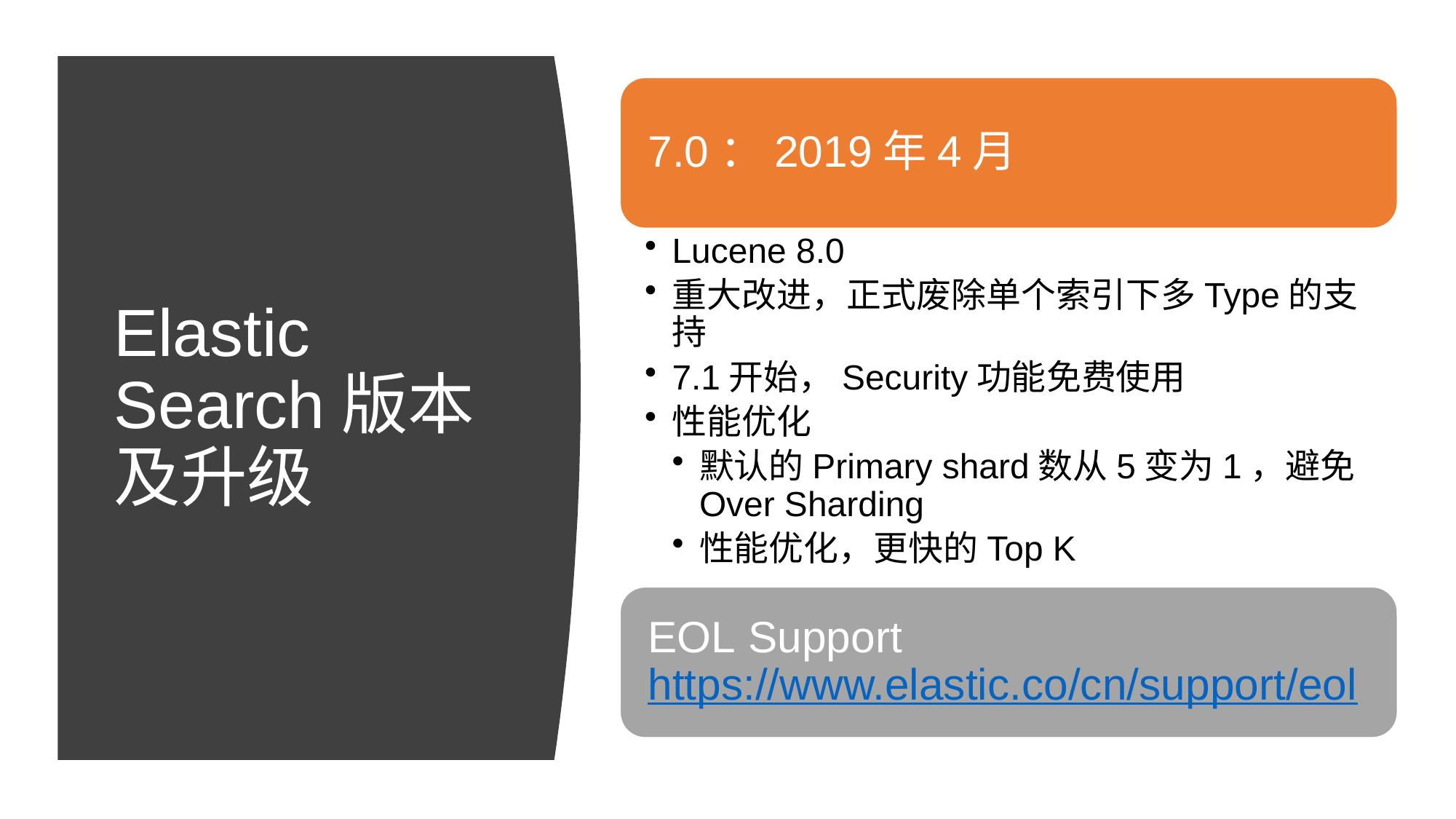

7.0：2019年4月
Lucene 8.0
重大改进，正式废除单个索引下多Type的支持
7.1开始，Security功能免费使用
性能优化
默认的Primary shard数从5变为1，避免Over Sharding
性能优化，更快的Top K
EOL Support https://www.elastic.co/cn/support/eol

Elastic Search版本及升级